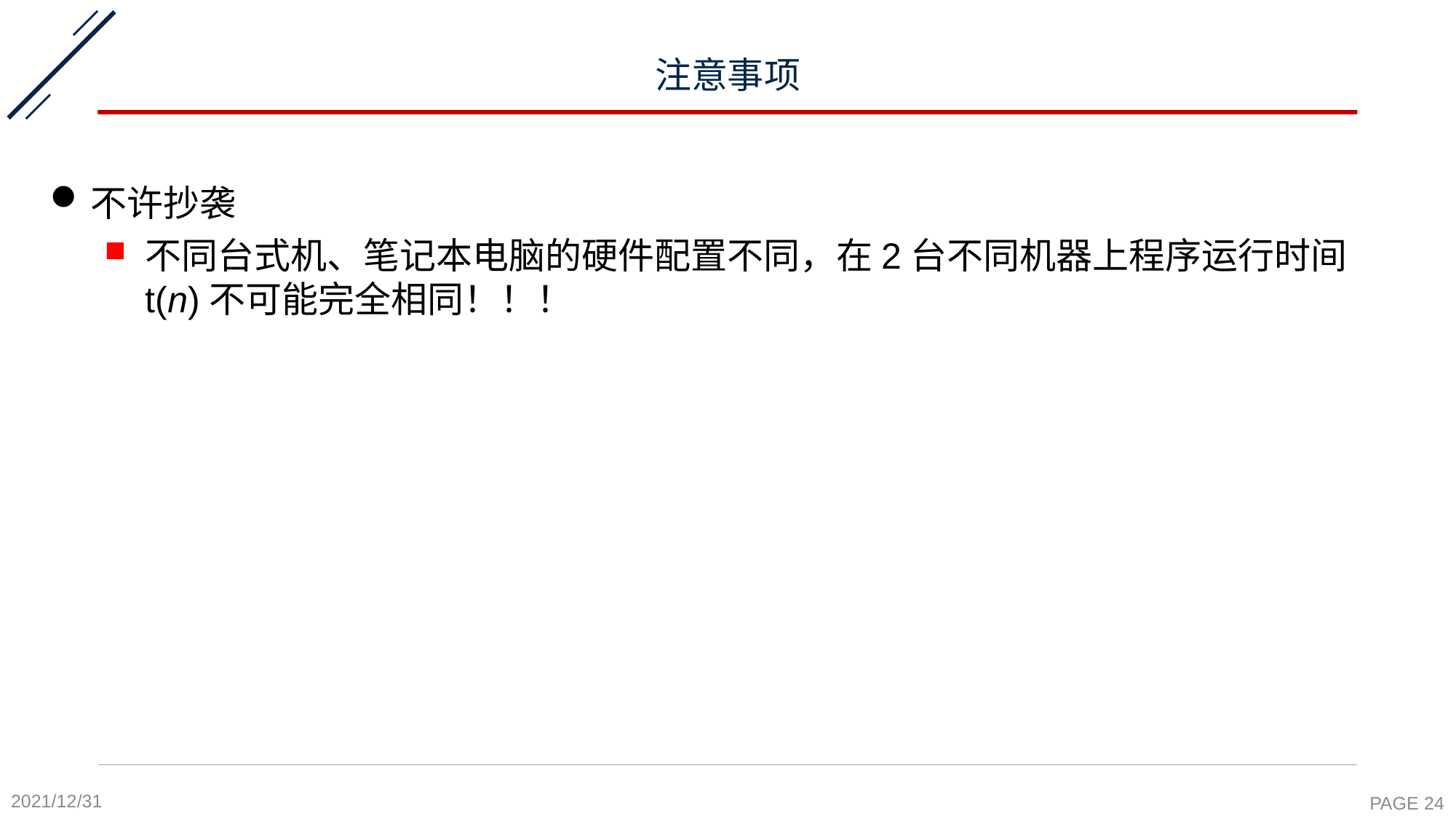

# 注意事项
不许抄袭
不同台式机、笔记本电脑的硬件配置不同，在2台不同机器上程序运行时间t(n)不可能完全相同！！！

2021/12/31
PAGE 24